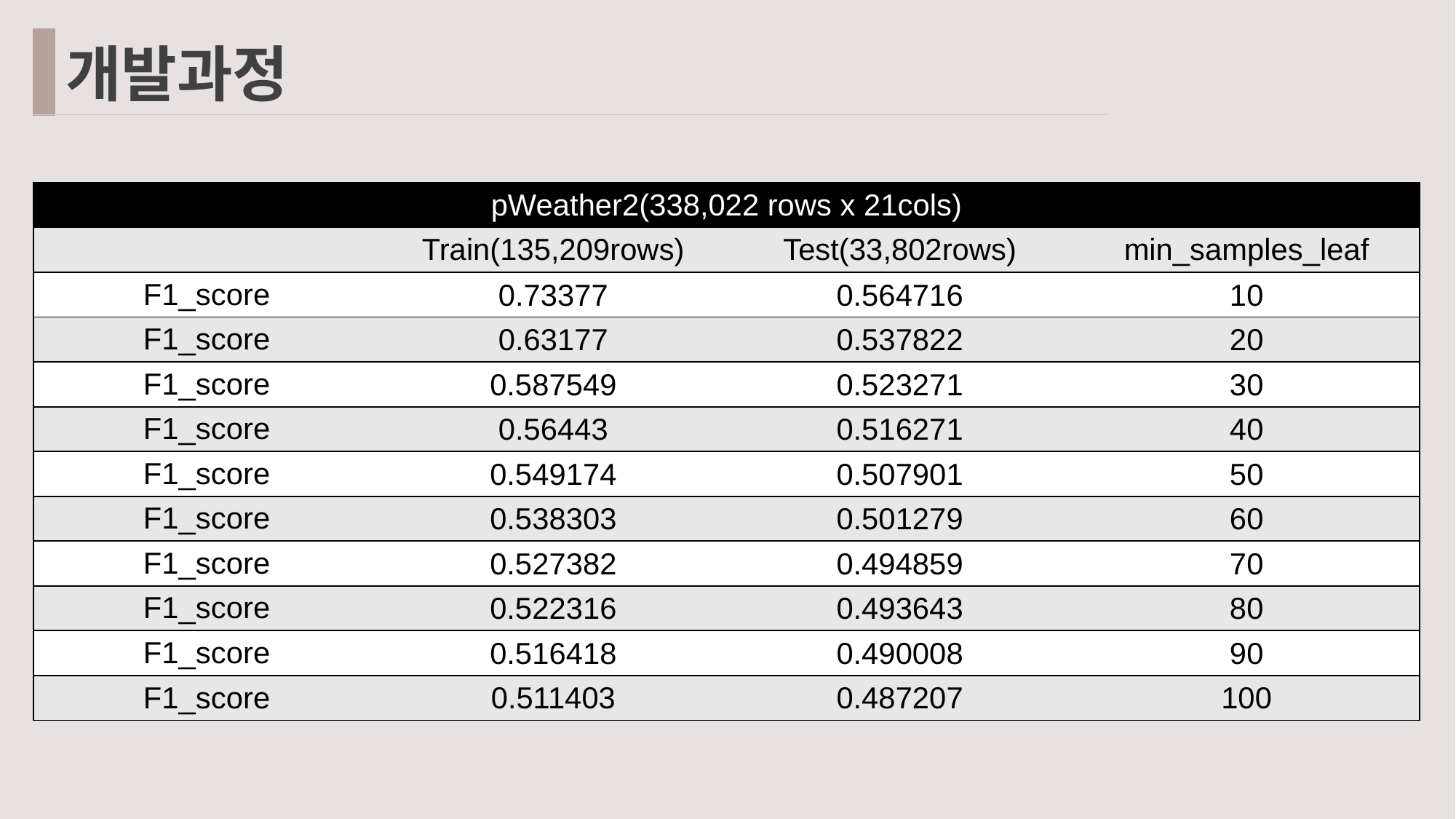

개발과정
| pWeather2(338,022 rows x 21cols) |  |  |  |
| --- | --- | --- | --- |
|  | Train(135,209rows) | Test(33,802rows) | min\_samples\_leaf |
| F1\_score | 0.73377 | 0.564716 | 10 |
| F1\_score | 0.63177 | 0.537822 | 20 |
| F1\_score | 0.587549 | 0.523271 | 30 |
| F1\_score | 0.56443 | 0.516271 | 40 |
| F1\_score | 0.549174 | 0.507901 | 50 |
| F1\_score | 0.538303 | 0.501279 | 60 |
| F1\_score | 0.527382 | 0.494859 | 70 |
| F1\_score | 0.522316 | 0.493643 | 80 |
| F1\_score | 0.516418 | 0.490008 | 90 |
| F1\_score | 0.511403 | 0.487207 | 100 |